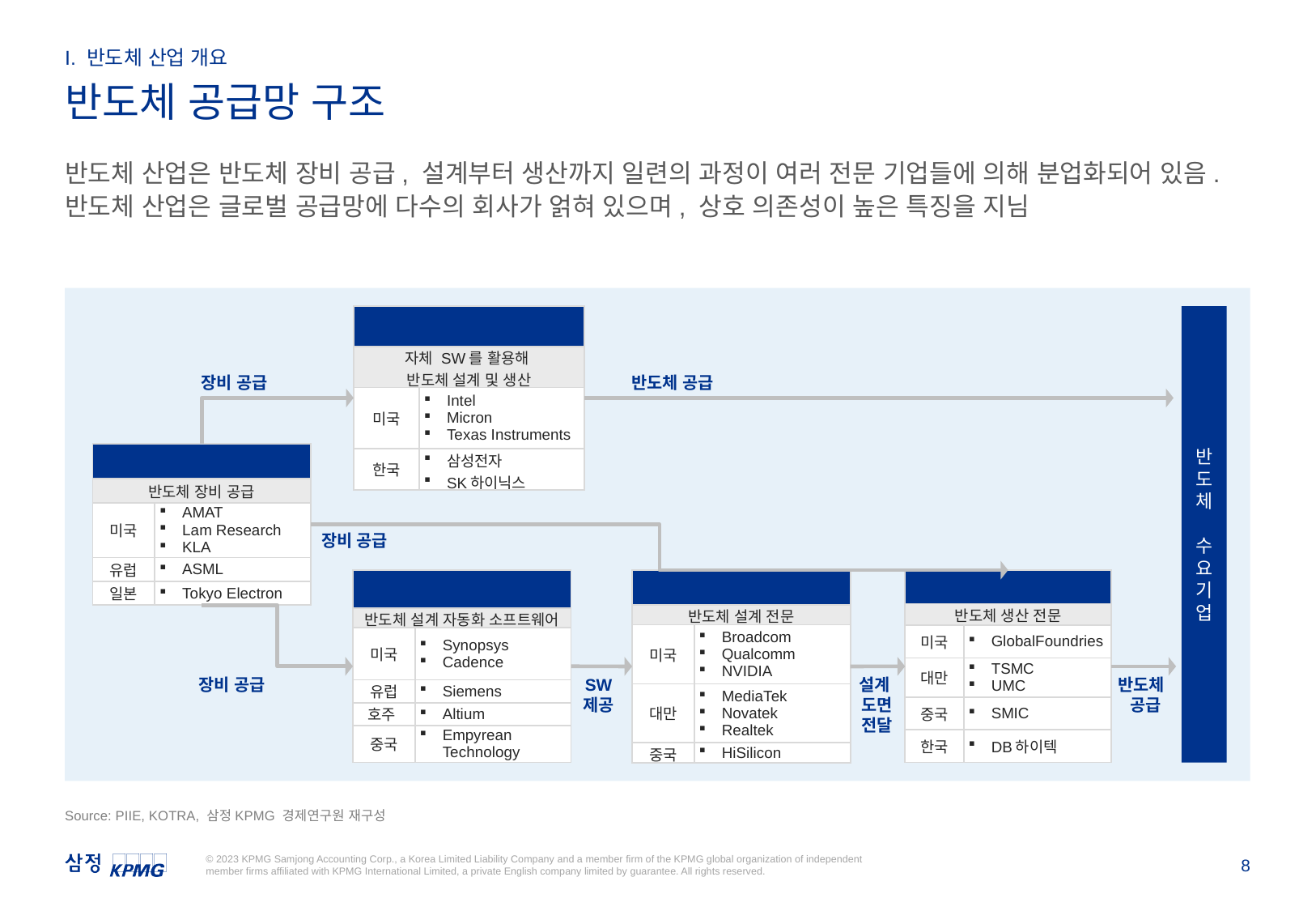

I. 반도체 산업 개요
반도체 공급망 구조
반도체 산업은 반도체 장비 공급, 설계부터 생산까지 일련의 과정이 여러 전문 기업들에 의해 분업화되어 있음. 반도체 산업은 글로벌 공급망에 다수의 회사가 얽혀 있으며, 상호 의존성이 높은 특징을 지님

| IDM (Integrated Device Manufacturer) |  |
| --- | --- |
| 자체 SW를 활용해 반도체 설계 및 생산 |  |
| 미국 | Intel Micron Texas Instruments |
| 한국 | 삼성전자 SK하이닉스 |
반도체
 수요 기업
반도체 공급
장비 공급
| 반도체 장비 |  |
| --- | --- |
| 반도체 장비 공급 |  |
| 미국 | AMAT Lam Research KLA |
| 유럽 | ASML |
| 일본 | Tokyo Electron |
장비 공급
| 파운드리(Foundry) |  |
| --- | --- |
| 반도체 생산 전문 |  |
| 미국 | GlobalFoundries |
| 대만 | TSMC UMC |
| 중국 | SMIC |
| 한국 | DB하이텍 |
| EDA (Electronic Design Automation) |  |
| --- | --- |
| 반도체 설계 자동화 소프트웨어 |  |
| 미국 | Synopsys Cadence |
| 유럽 | Siemens |
| 호주 | Altium |
| 중국 | Empyrean Technology |
| 팹리스(Fabless) |  |
| --- | --- |
| 반도체 설계 전문 |  |
| 미국 | Broadcom Qualcomm NVIDIA |
| 대만 | MediaTek Novatek Realtek |
| 중국 | HiSilicon |
장비 공급
SW
제공
반도체
 공급
설계
도면
전달
Source: PIIE, KOTRA, 삼정KPMG 경제연구원 재구성